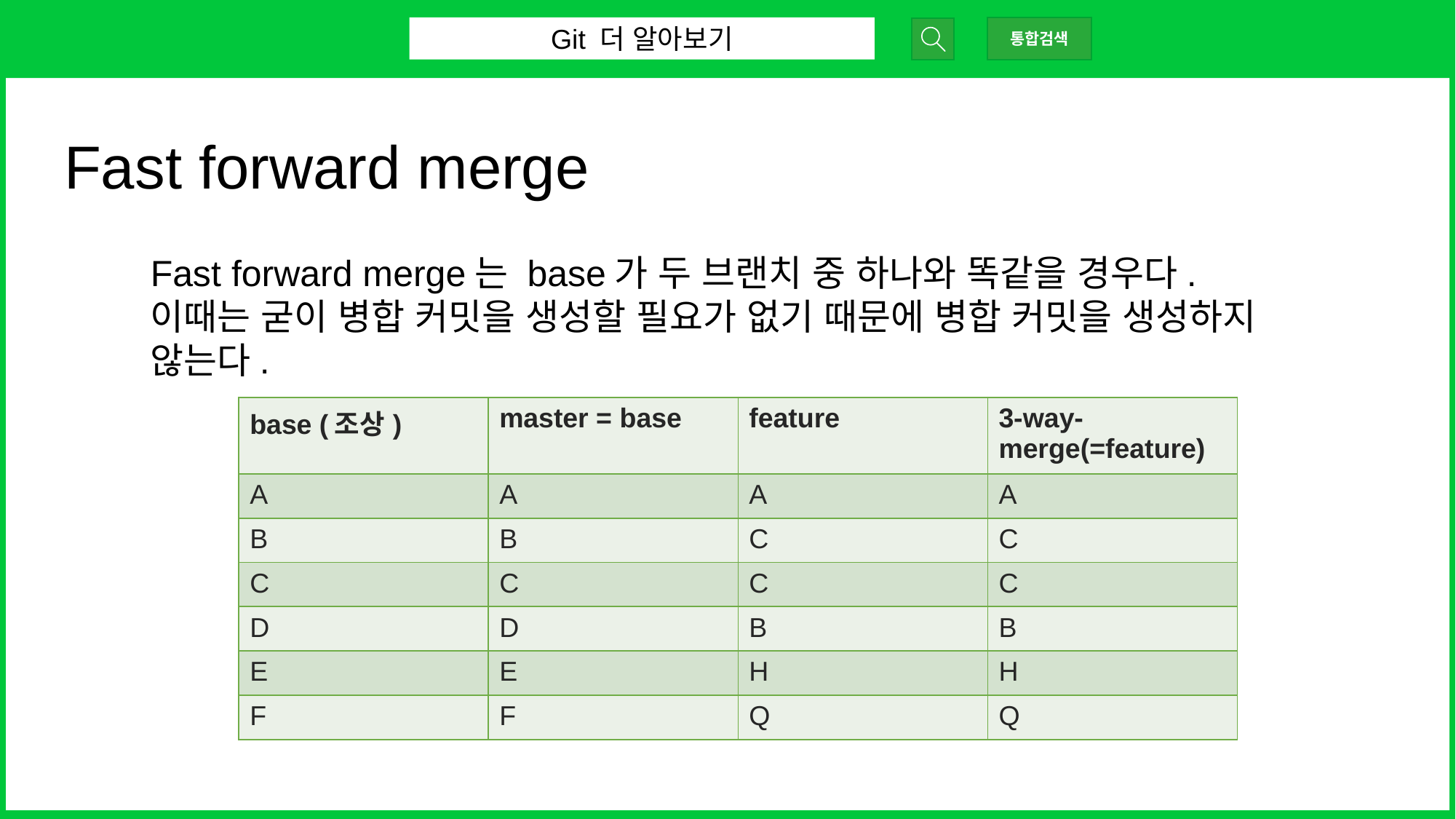

Git 더 알아보기
통합검색

Fast forward merge
Fast forward merge는 base가 두 브랜치 중 하나와 똑같을 경우다. 이때는 굳이 병합 커밋을 생성할 필요가 없기 때문에 병합 커밋을 생성하지 않는다.
| base (조상) | master = base | feature | 3-way-merge(=feature) |
| --- | --- | --- | --- |
| A | A | A | A |
| B | B | C | C |
| C | C | C | C |
| D | D | B | B |
| E | E | H | H |
| F | F | Q | Q |